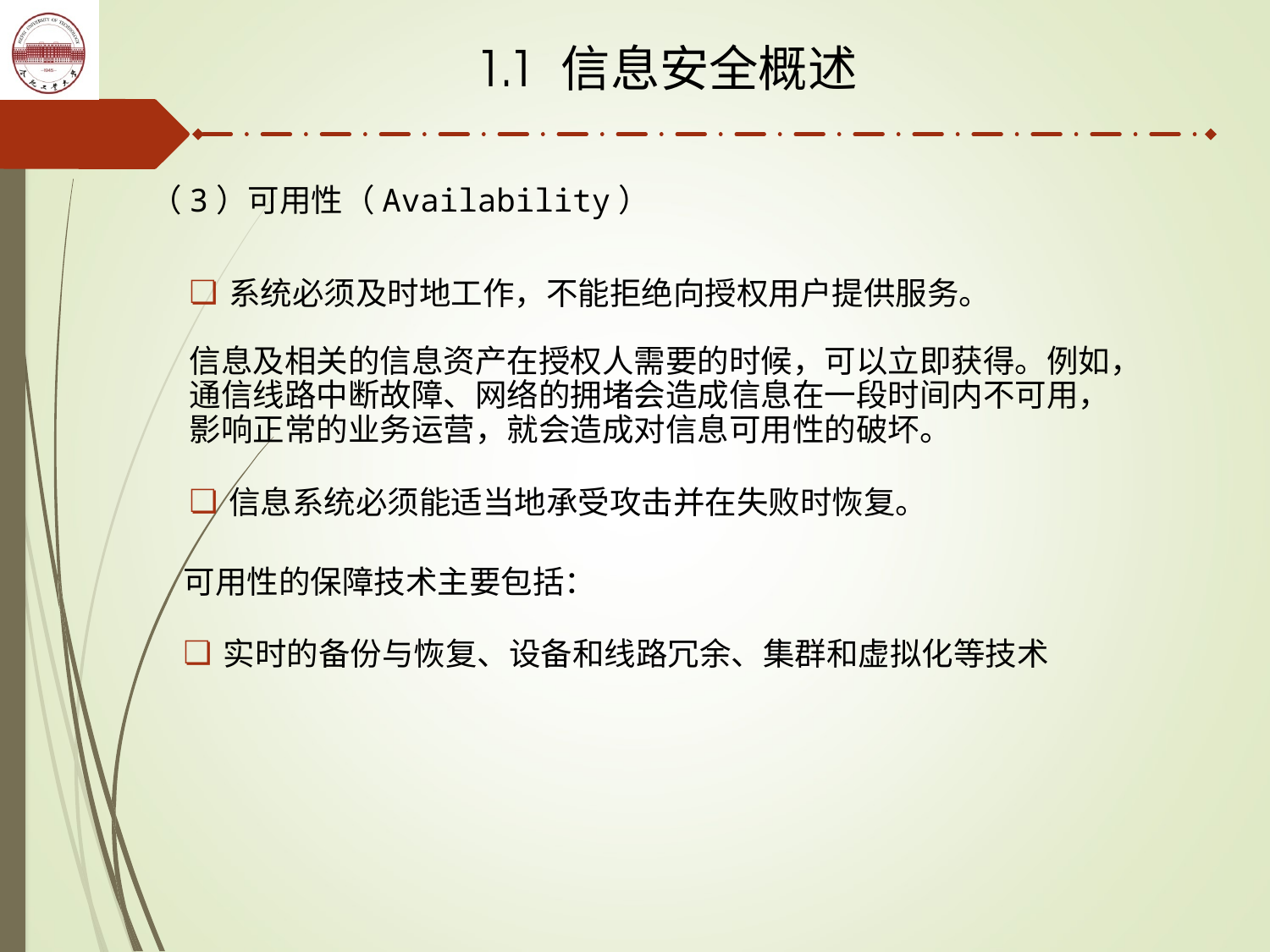

1.1 信息安全概述
（3）可用性（Availability）
系统必须及时地工作，不能拒绝向授权用户提供服务。
信息及相关的信息资产在授权人需要的时候，可以立即获得。例如，通信线路中断故障、网络的拥堵会造成信息在一段时间内不可用，影响正常的业务运营，就会造成对信息可用性的破坏。
信息系统必须能适当地承受攻击并在失败时恢复。
可用性的保障技术主要包括：
实时的备份与恢复、设备和线路冗余、集群和虚拟化等技术